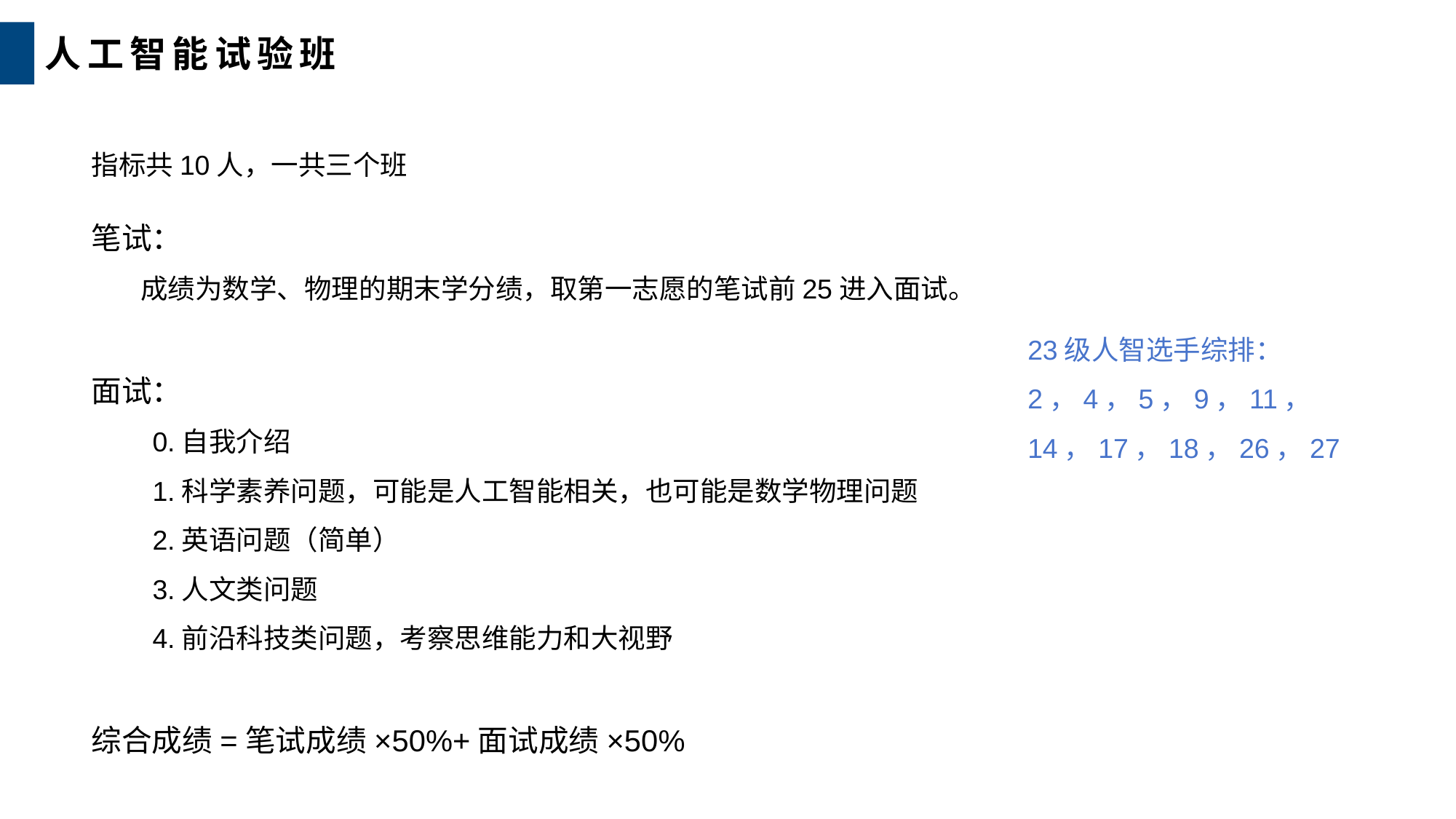

人工智能试验班
指标共10人，一共三个班
笔试：
        成绩为数学、物理的期末学分绩，取第一志愿的笔试前25进入面试。

面试：
        0.自我介绍
        1.科学素养问题，可能是人工智能相关，也可能是数学物理问题
        2.英语问题（简单）
        3.人文类问题
        4.前沿科技类问题，考察思维能力和大视野

综合成绩=笔试成绩×50%+面试成绩×50%
23级人智选手综排：
2，4，5，9，11，
14，17，18，26，27